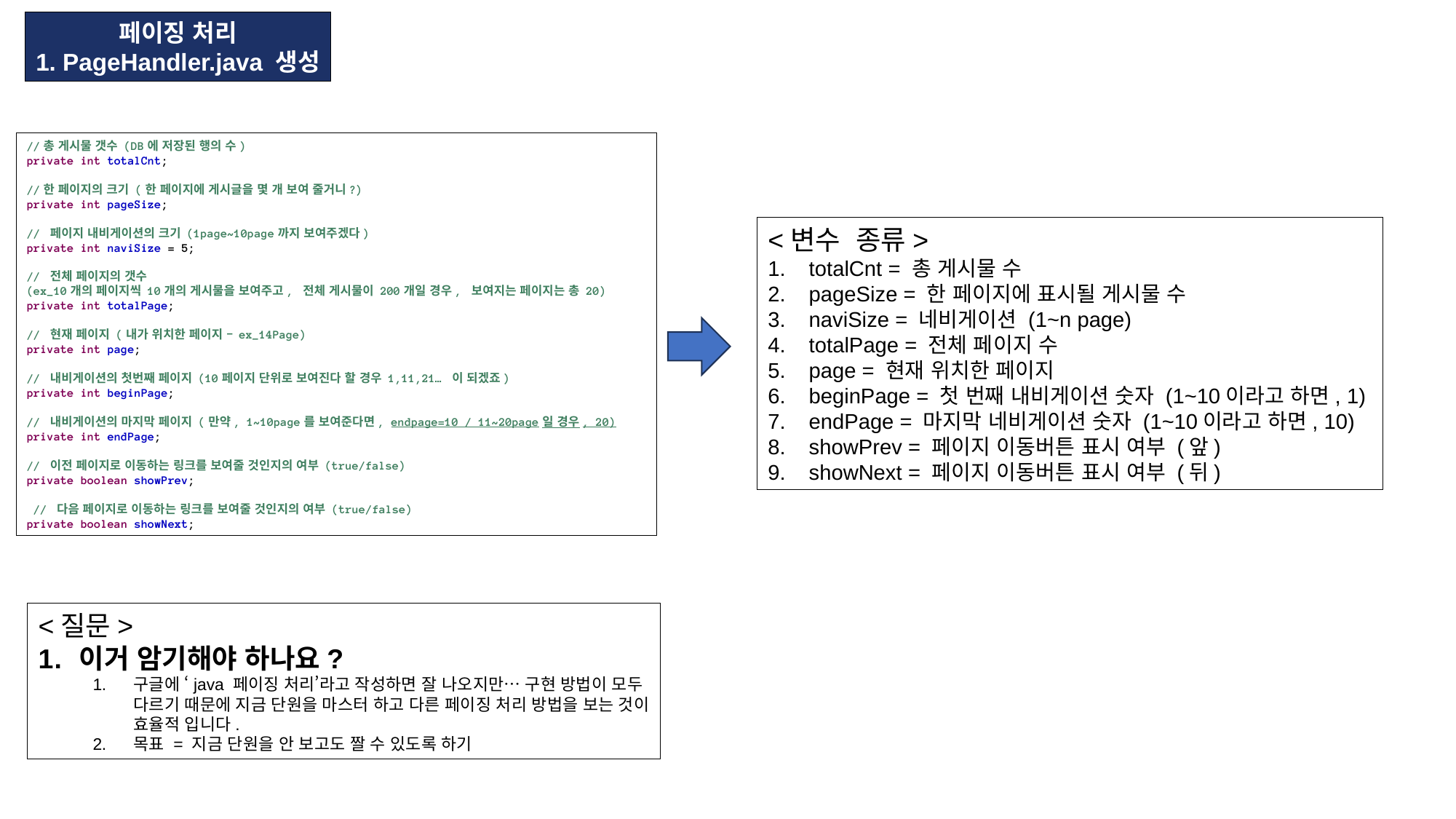

페이징 처리
1. PageHandler.java 생성
//총 게시물 갯수 (DB에 저장된 행의 수)
private int totalCnt;

//한 페이지의 크기 (한 페이지에 게시글을 몇 개 보여 줄거니?)
private int pageSize;

// 페이지 내비게이션의 크기 (1page~10page까지 보여주겠다)
private int naviSize = 5;

// 전체 페이지의 갯수
(ex_10개의 페이지씩 10개의 게시물을 보여주고, 전체 게시물이 200개일 경우, 보여지는 페이지는 총 20)
private int totalPage;

// 현재 페이지 (내가 위치한 페이지 – ex_14Page)
private int page;

// 내비게이션의 첫번째 페이지 (10페이지 단위로 보여진다 할 경우 1,11,21… 이 되겠죠)
private int beginPage;

// 내비게이션의 마지막 페이지 (만약, 1~10page를 보여준다면, endpage=10 / 11~20page일 경우, 20)
private int endPage;

// 이전 페이지로 이동하는 링크를 보여줄 것인지의 여부 (true/false)
private boolean showPrev;

 // 다음 페이지로 이동하는 링크를 보여줄 것인지의 여부 (true/false)
private boolean showNext;
<변수  종류>
totalCnt = 총 게시물 수
pageSize = 한 페이지에 표시될 게시물 수
naviSize = 네비게이션 (1~n page)
totalPage = 전체 페이지 수
page = 현재 위치한 페이지
beginPage = 첫 번째 내비게이션 숫자 (1~10이라고 하면, 1)
endPage = 마지막 네비게이션 숫자 (1~10이라고 하면, 10)
showPrev = 페이지 이동버튼 표시 여부 (앞)
showNext = 페이지 이동버튼 표시 여부 (뒤)

<질문>
이거 암기해야 하나요?
구글에 ‘java 페이징 처리’라고 작성하면 잘 나오지만… 구현 방법이 모두
다르기 때문에 지금 단원을 마스터 하고 다른 페이징 처리 방법을 보는 것이
효율적 입니다.
목표 = 지금 단원을 안 보고도 짤 수 있도록 하기